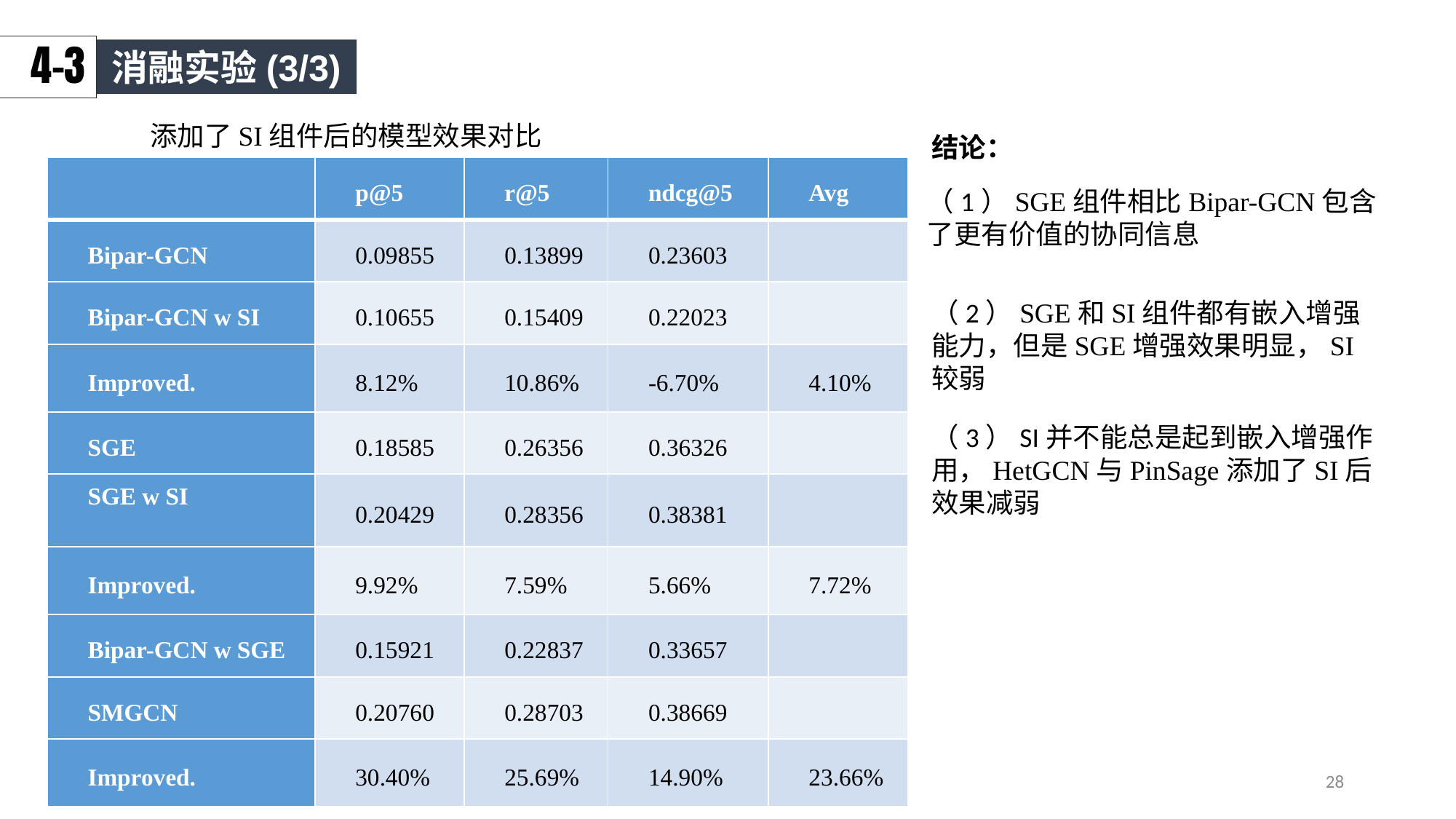

4-3
消融实验(3/3)
添加了SI组件后的模型效果对比
结论：
|  | p@5 | r@5 | ndcg@5 | Avg |
| --- | --- | --- | --- | --- |
| Bipar-GCN | 0.09855 | 0.13899 | 0.23603 |  |
| Bipar-GCN w SI | 0.10655 | 0.15409 | 0.22023 |  |
| Improved. | 8.12% | 10.86% | -6.70% | 4.10% |
| SGE | 0.18585 | 0.26356 | 0.36326 |  |
| SGE w SI | 0.20429 | 0.28356 | 0.38381 |  |
| Improved. | 9.92% | 7.59% | 5.66% | 7.72% |
| Bipar-GCN w SGE | 0.15921 | 0.22837 | 0.33657 |  |
| SMGCN | 0.20760 | 0.28703 | 0.38669 |  |
| Improved. | 30.40% | 25.69% | 14.90% | 23.66% |
（1）SGE组件相比Bipar-GCN包含了更有价值的协同信息
（2）SGE和SI组件都有嵌入增强能力，但是SGE增强效果明显，SI较弱
（3）SI并不能总是起到嵌入增强作用，HetGCN与PinSage添加了SI后效果减弱
28